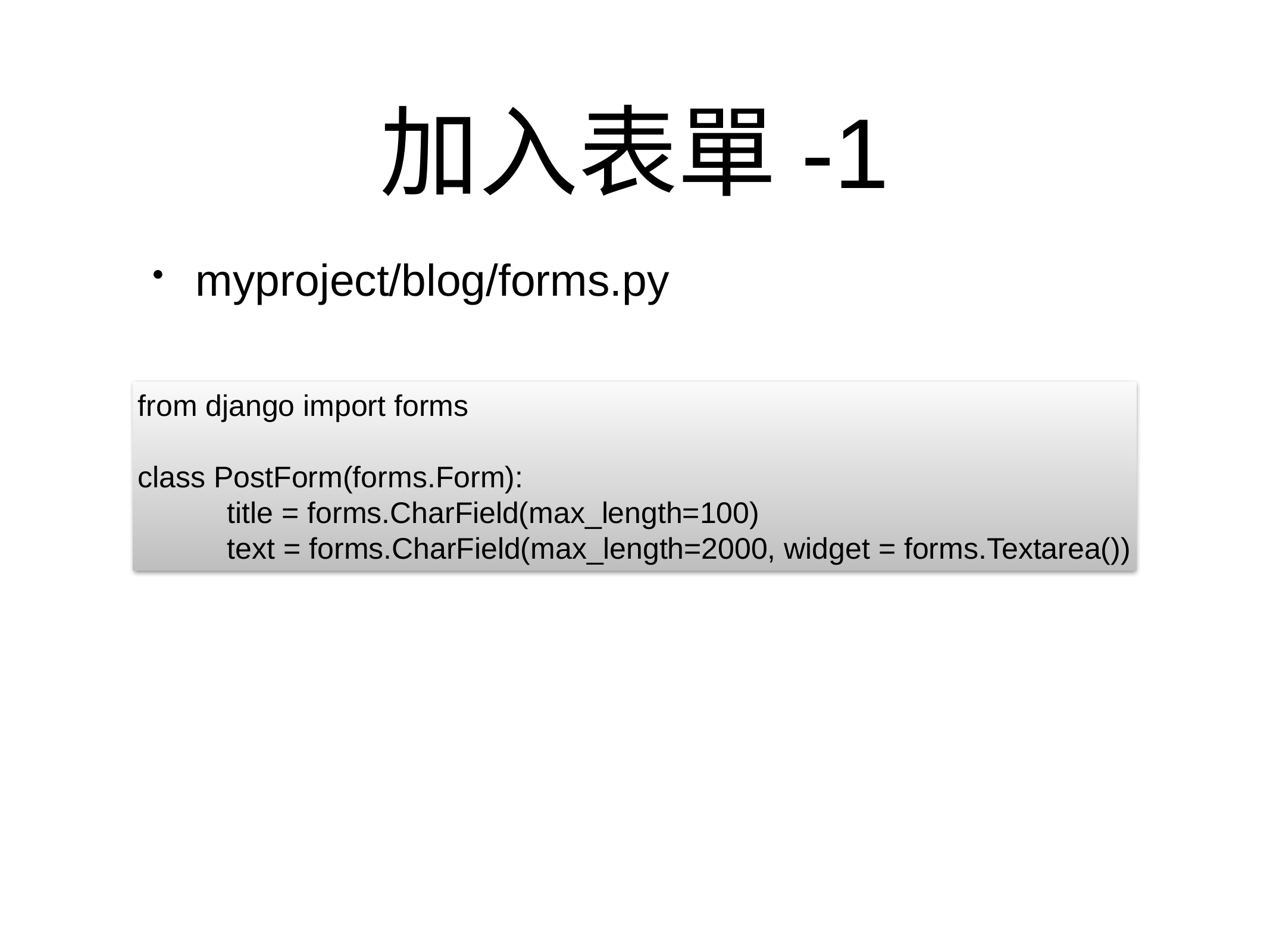

# 加入表單-1
myproject/blog/forms.py
from django import forms

class PostForm(forms.Form):
	title = forms.CharField(max_length=100)
	text = forms.CharField(max_length=2000, widget = forms.Textarea())